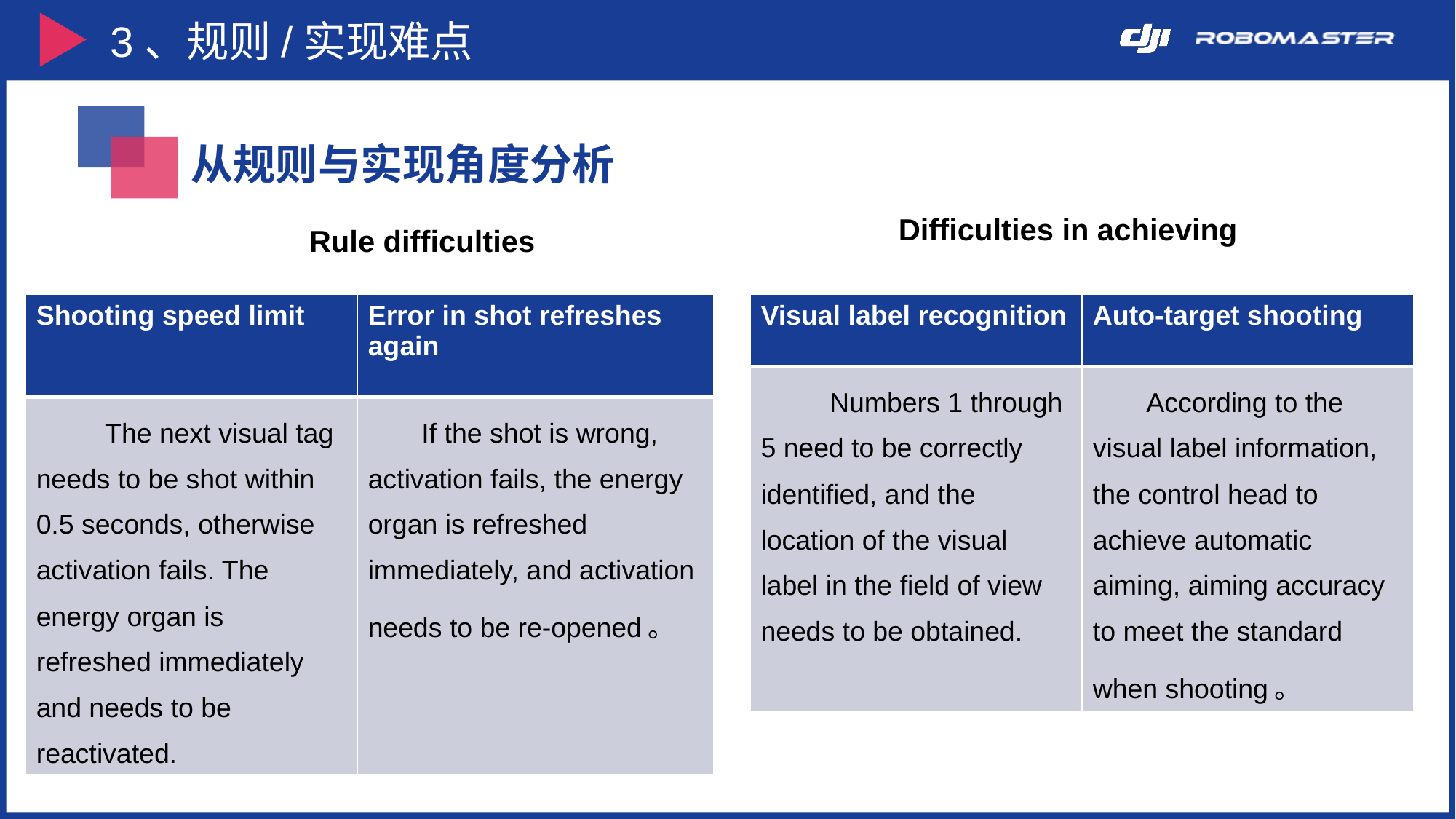

3、规则/实现难点

从规则与实现角度分析

Difficulties in achieving
Rule difficulties

| Shooting speed limit | Error in shot refreshes again |
| --- | --- |
| The next visual tag needs to be shot within 0.5 seconds, otherwise activation fails. The energy organ is refreshed immediately and needs to be reactivated. | If the shot is wrong, activation fails, the energy organ is refreshed immediately, and activation needs to be re-opened。 |
| Visual label recognition | Auto-target shooting |
| --- | --- |
| Numbers 1 through 5 need to be correctly identified, and the location of the visual label in the field of view needs to be obtained. | According to the visual label information, the control head to achieve automatic aiming, aiming accuracy to meet the standard when shooting。 |